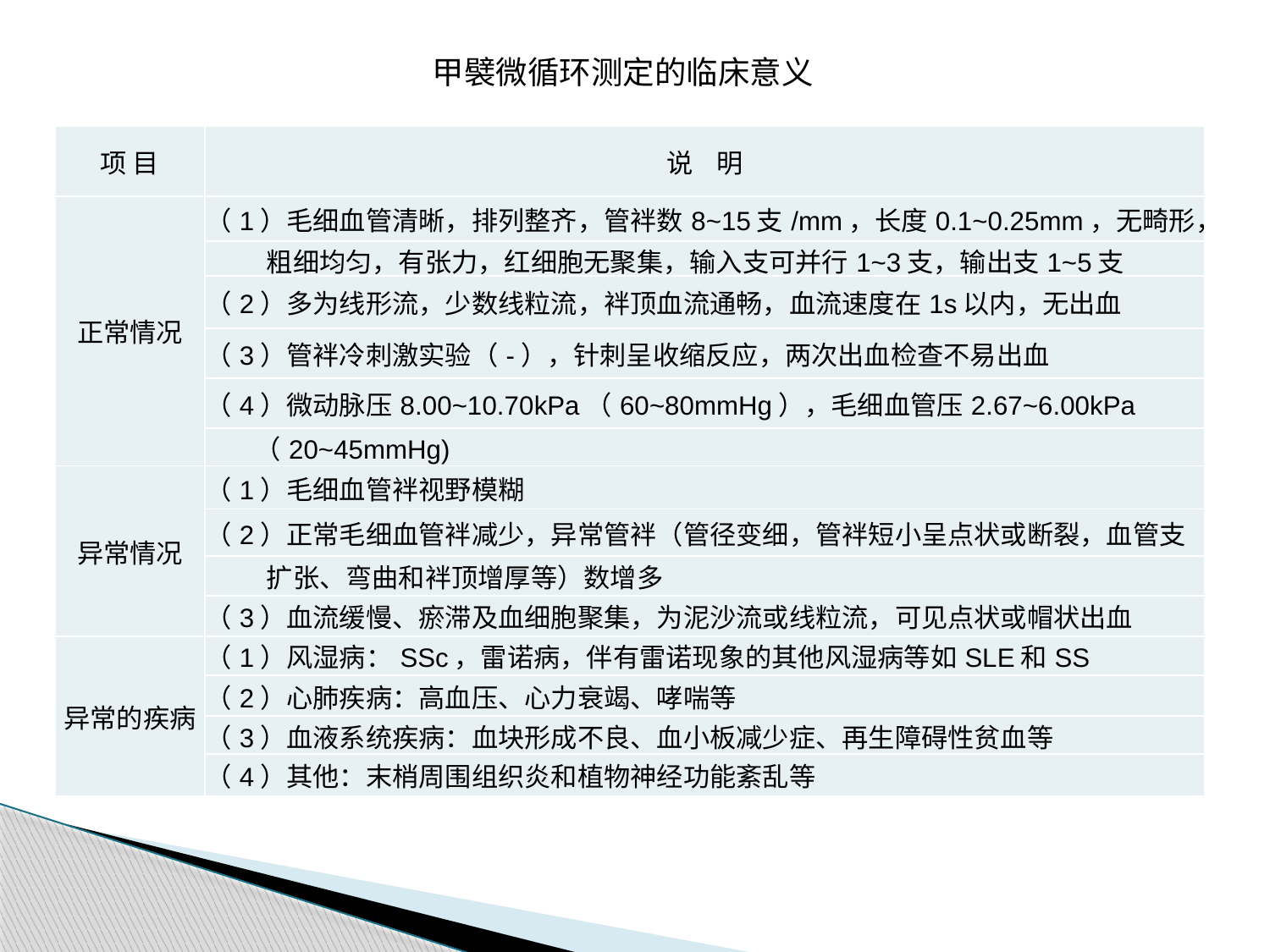

甲襞微循环测定的临床意义
| 项 目 | 说 明 |
| --- | --- |
| 正常情况 | （1）毛细血管清晰，排列整齐，管袢数8~15支/mm，长度0.1~0.25mm，无畸形， |
|  | 粗细均匀，有张力，红细胞无聚集，输入支可并行1~3支，输出支1~5支 |
|  | （2）多为线形流，少数线粒流，袢顶血流通畅，血流速度在1s以内，无出血 |
|  | （3）管袢冷刺激实验（-），针刺呈收缩反应，两次出血检查不易出血 |
|  | （4）微动脉压8.00~10.70kPa（60~80mmHg），毛细血管压2.67~6.00kPa |
|  | （20~45mmHg) |
| 异常情况 | （1）毛细血管袢视野模糊 |
|  | （2）正常毛细血管袢减少，异常管袢（管径变细，管袢短小呈点状或断裂，血管支 |
|  | 扩张、弯曲和袢顶增厚等）数增多 |
|  | （3）血流缓慢、瘀滞及血细胞聚集，为泥沙流或线粒流，可见点状或帽状出血 |
| 异常的疾病 | （1）风湿病：SSc，雷诺病，伴有雷诺现象的其他风湿病等如SLE和SS |
|  | （2）心肺疾病：高血压、心力衰竭、哮喘等 |
|  | （3）血液系统疾病：血块形成不良、血小板减少症、再生障碍性贫血等 |
|  | （4）其他：末梢周围组织炎和植物神经功能紊乱等 |